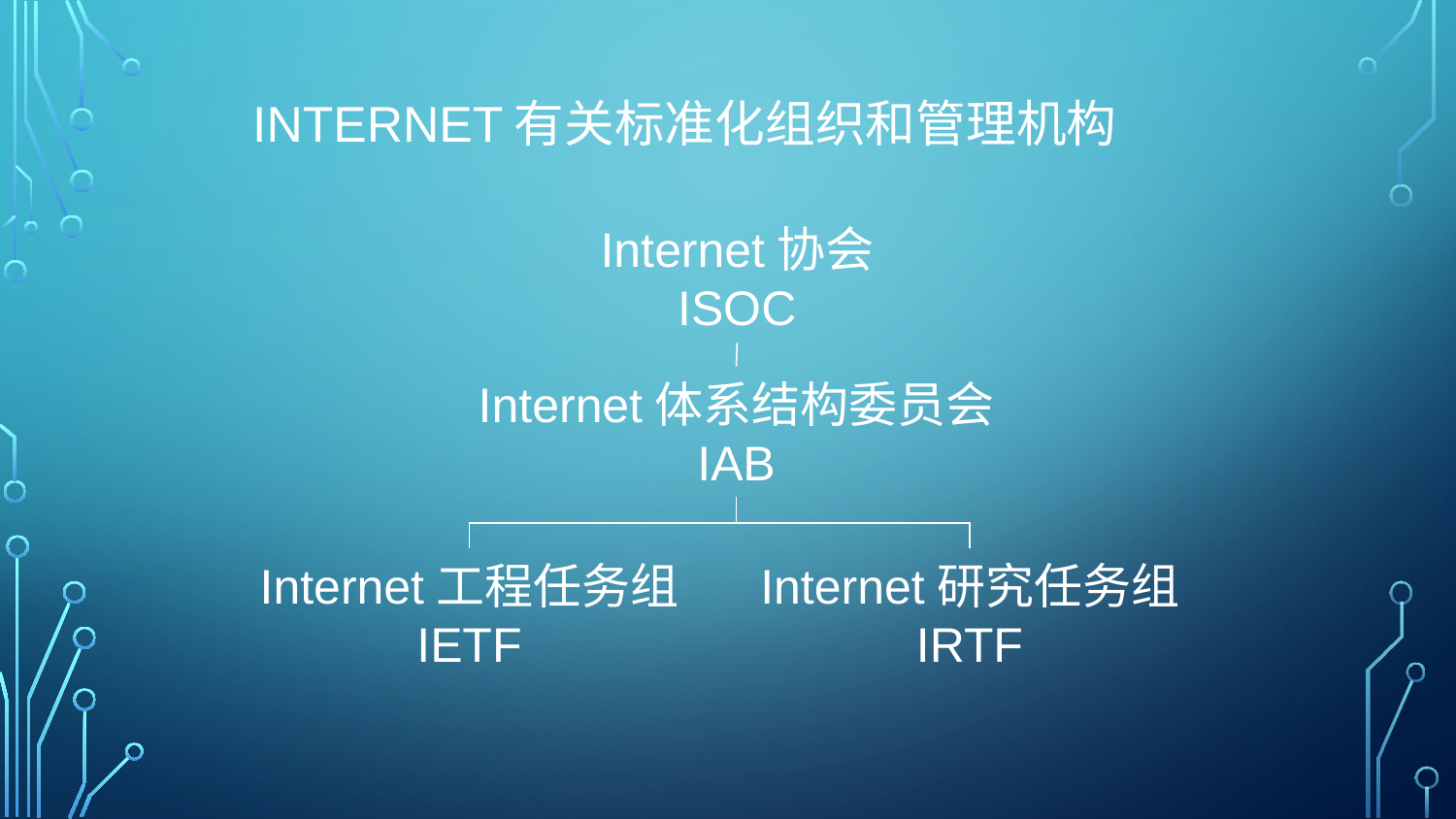

# Internet有关标准化组织和管理机构
Internet协会
ISOC
Internet体系结构委员会
IAB
Internet工程任务组
IETF
Internet研究任务组
IRTF